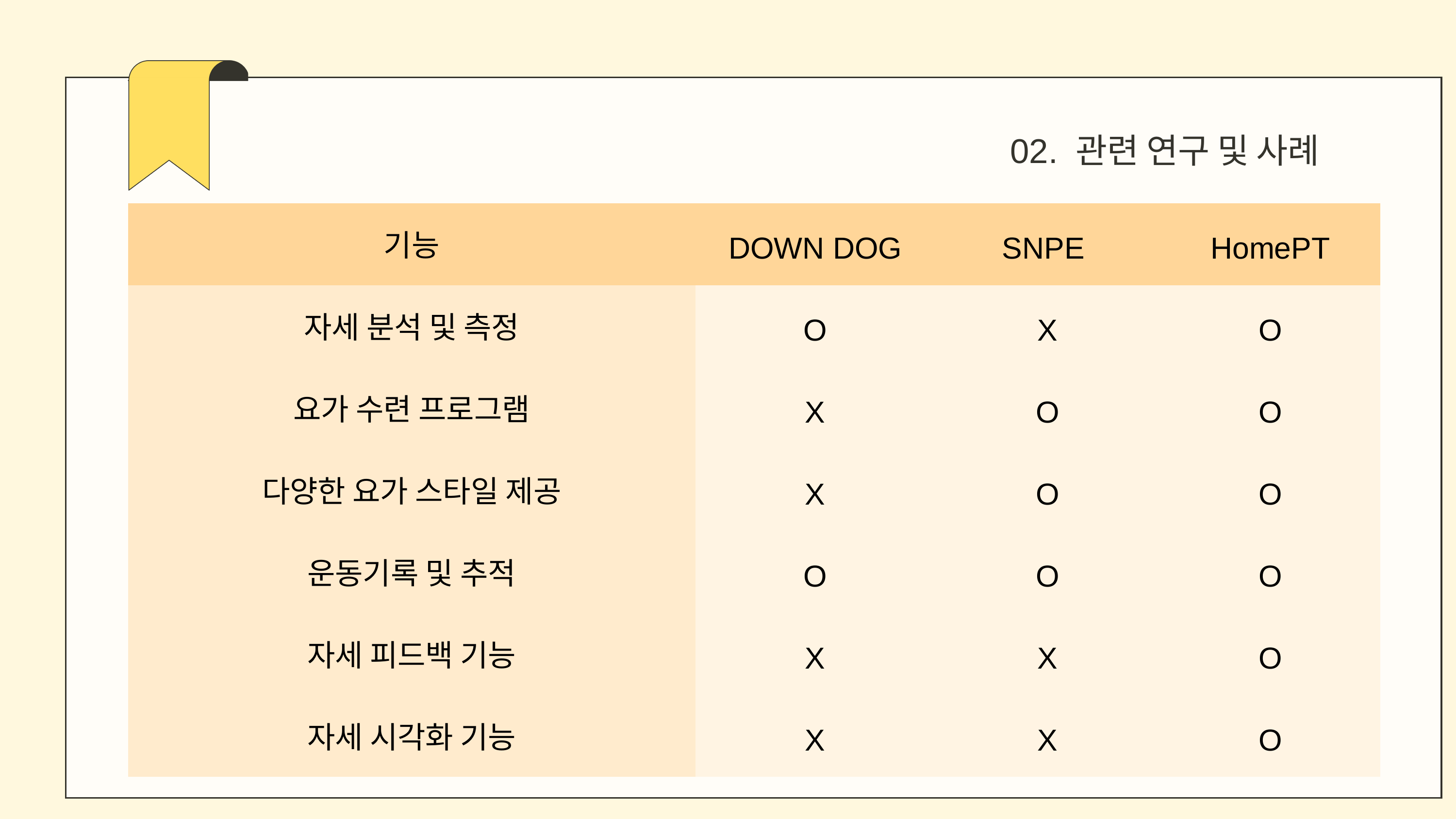

02. 관련 연구 및 사례
| 기능 | DOWN DOG | SNPE | HomePT |
| --- | --- | --- | --- |
| 자세 분석 및 측정 | O | X | O |
| 요가 수련 프로그램 | X | O | O |
| 다양한 요가 스타일 제공 | X | O | O |
| 운동기록 및 추적 | O | O | O |
| 자세 피드백 기능 | X | X | O |
| 자세 시각화 기능 | X | X | O |